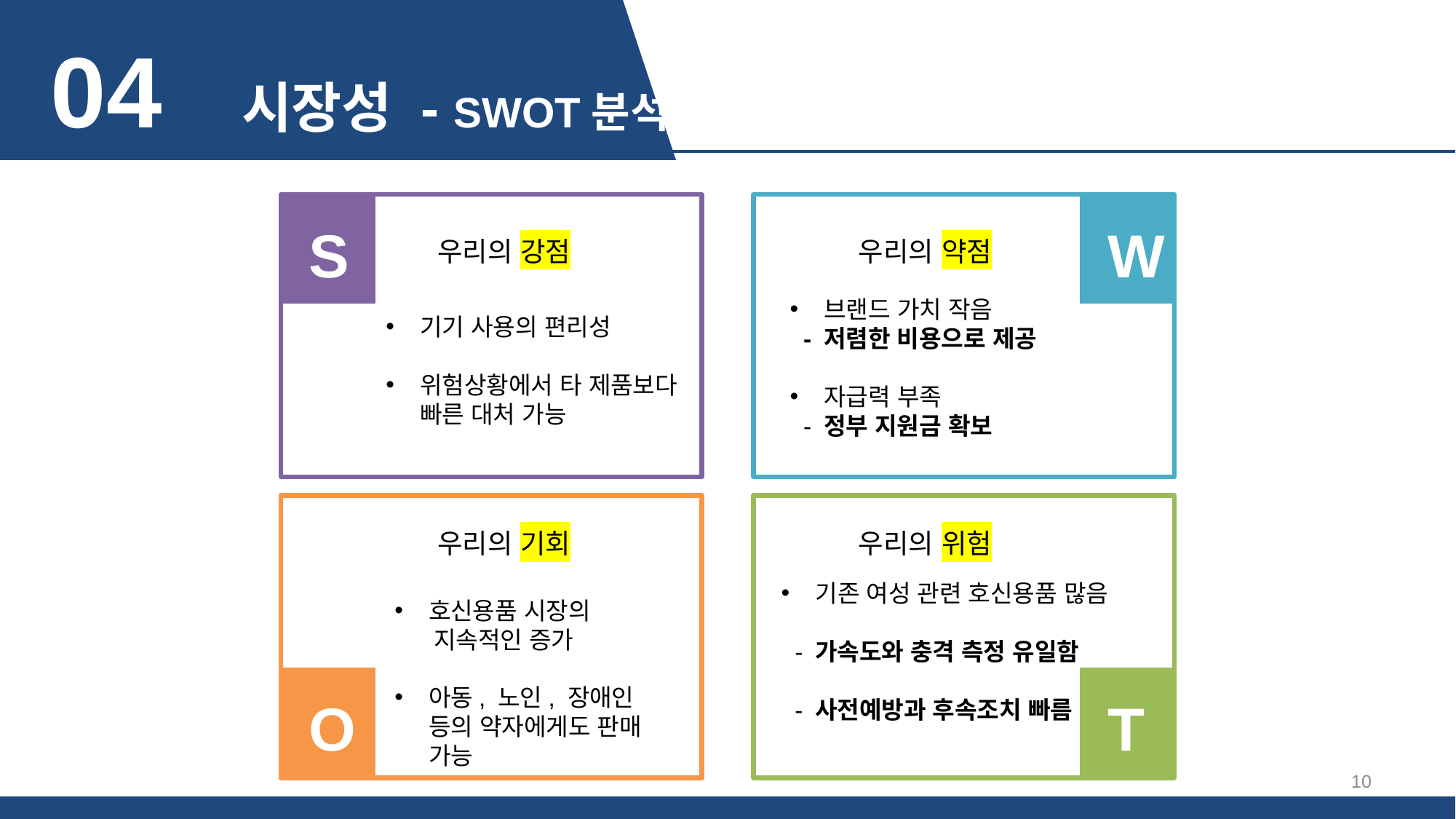

04  시장성 - SWOT분석

S
우리의 강점
기기 사용의 편리성

위험상황에서 타 제품보다 빠른 대처 가능

W
우리의 약점
브랜드 가치 작음
  - 저렴한 비용으로 제공

자급력 부족
  - 정부 지원금 확보

우리의 기회
호신용품 시장의
     지속적인 증가

아동, 노인, 장애인 등의 약자에게도 판매 가능

O

우리의 위험
기존 여성 관련 호신용품 많음

  - 가속도와 충격 측정 유일함

  - 사전예방과 후속조치 빠름

T
10